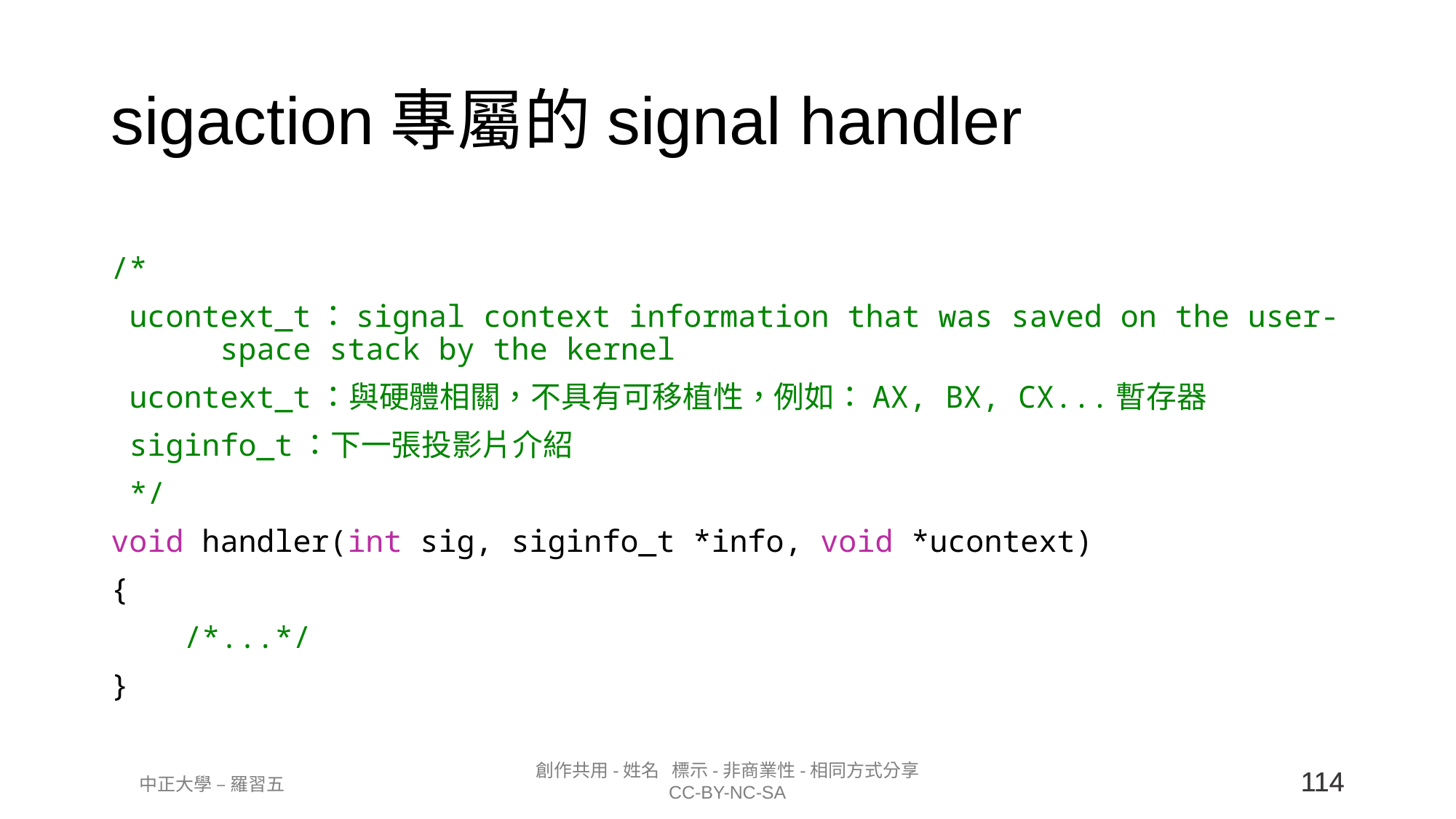

# sigaction專屬的signal handler
/*
 ucontext_t：signal context information that was saved on the user-	space stack by the kernel
 ucontext_t：與硬體相關，不具有可移植性，例如：AX, BX, CX...暫存器
 siginfo_t：下一張投影片介紹
 */
void handler(int sig, siginfo_t *info, void *ucontext)
{
    /*...*/
}